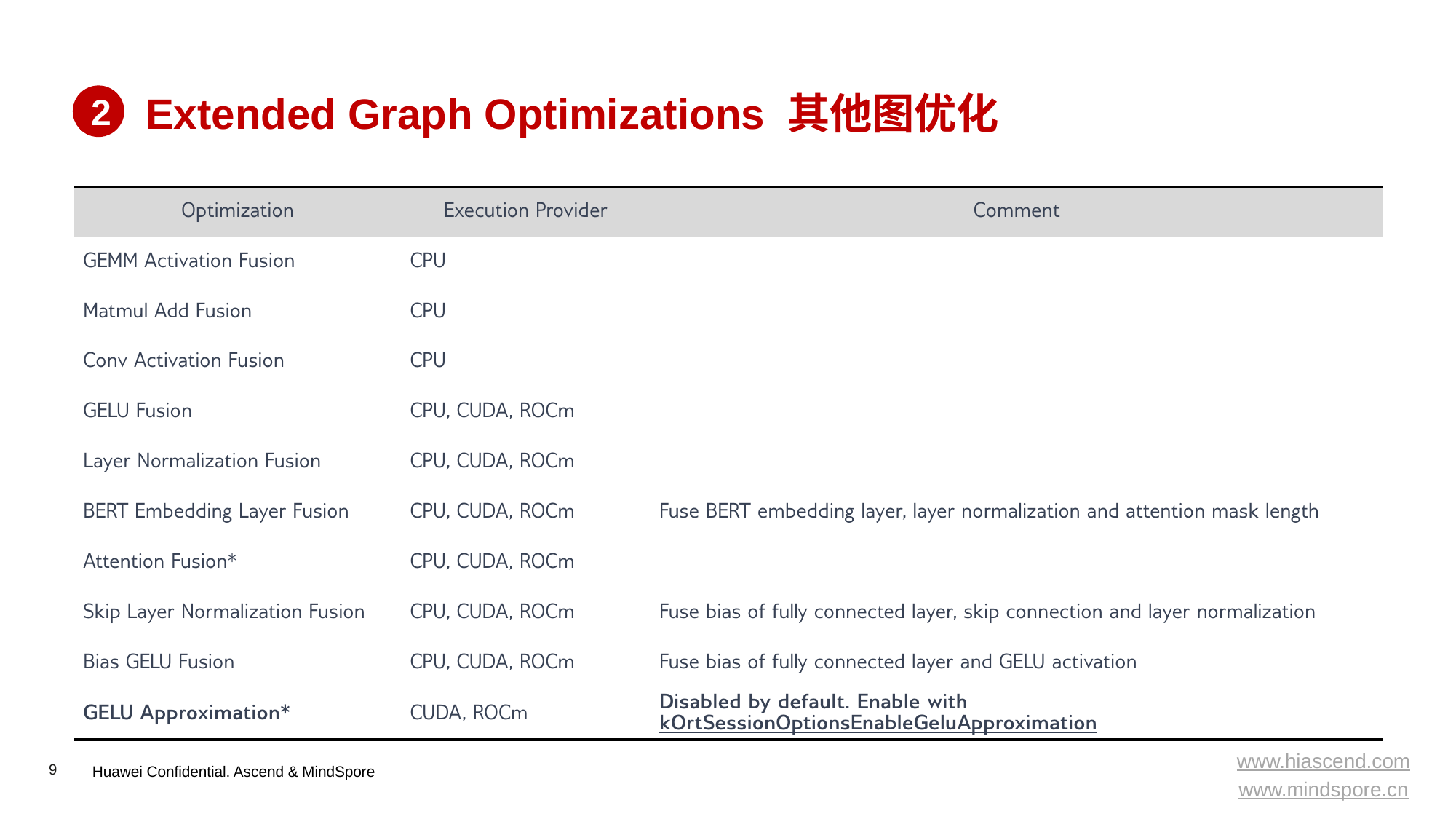

# Extended Graph Optimizations 其他图优化
2
| Optimization | Execution Provider | Comment |
| --- | --- | --- |
| GEMM Activation Fusion | CPU |  |
| Matmul Add Fusion | CPU |  |
| Conv Activation Fusion | CPU |  |
| GELU Fusion | CPU, CUDA, ROCm |  |
| Layer Normalization Fusion | CPU, CUDA, ROCm |  |
| BERT Embedding Layer Fusion | CPU, CUDA, ROCm | Fuse BERT embedding layer, layer normalization and attention mask length |
| Attention Fusion\* | CPU, CUDA, ROCm |  |
| Skip Layer Normalization Fusion | CPU, CUDA, ROCm | Fuse bias of fully connected layer, skip connection and layer normalization |
| Bias GELU Fusion | CPU, CUDA, ROCm | Fuse bias of fully connected layer and GELU activation |
| GELU Approximation\* | CUDA, ROCm | Disabled by default. Enable with kOrtSessionOptionsEnableGeluApproximation |